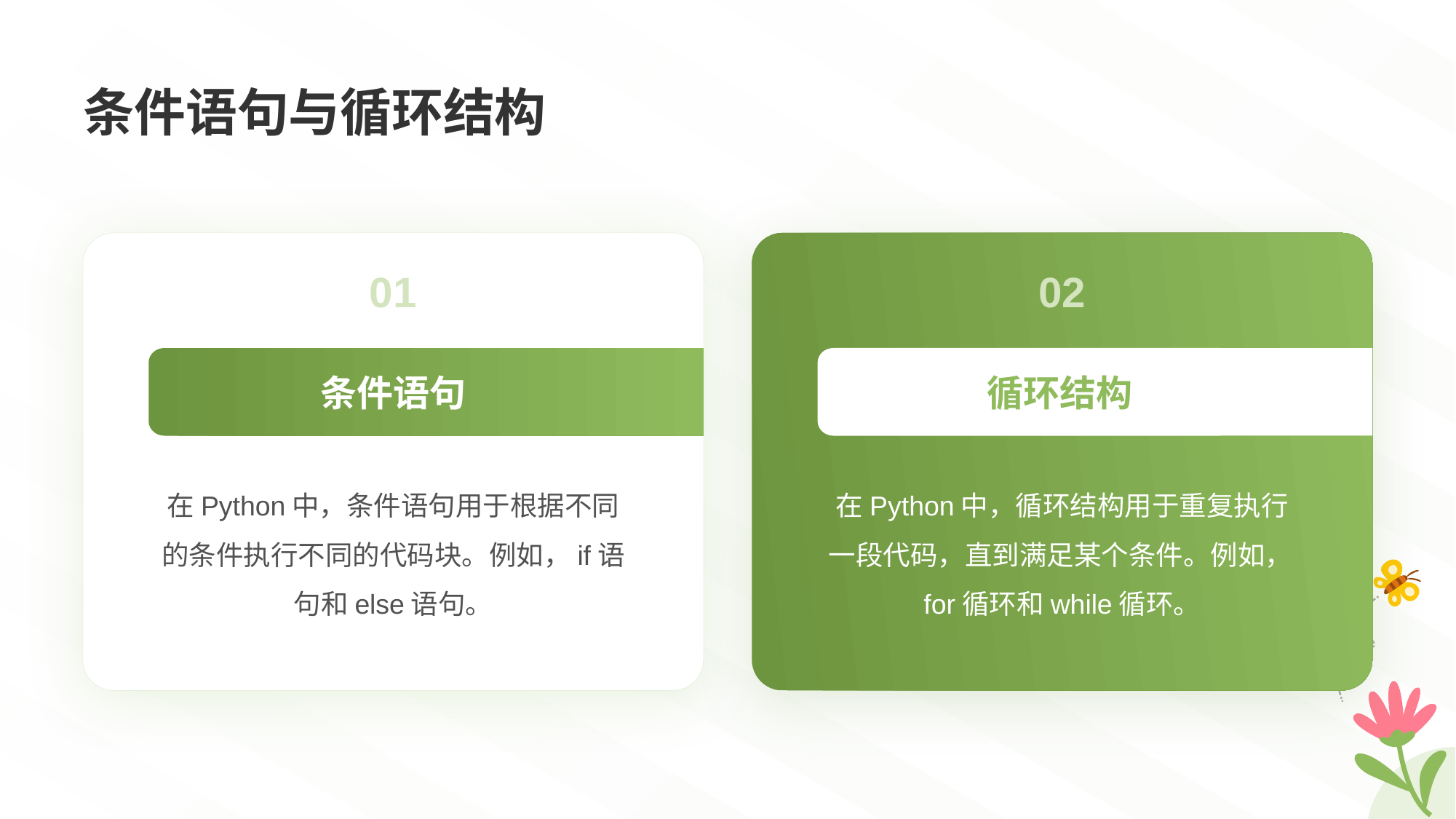

# 条件语句与循环结构

01
02
条件语句
循环结构
在Python中，条件语句用于根据不同的条件执行不同的代码块。例如，if语句和else语句。
在Python中，循环结构用于重复执行一段代码，直到满足某个条件。例如，for循环和while循环。